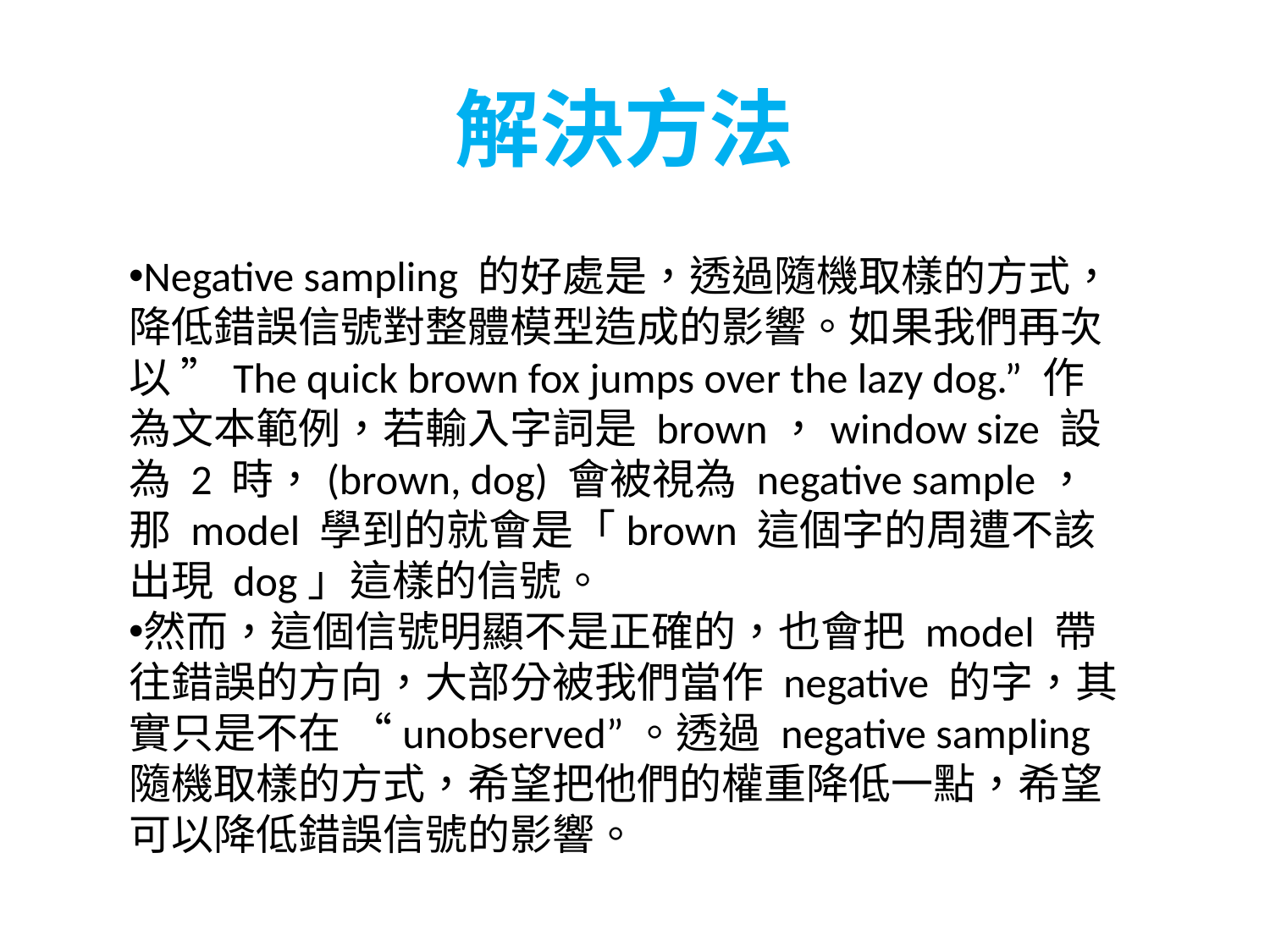

解決方法
Negative sampling 的好處是，透過隨機取樣的方式，降低錯誤信號對整體模型造成的影響。如果我們再次以 ”The quick brown fox jumps over the lazy dog.” 作為文本範例，若輸入字詞是 brown，window size 設為 2 時，(brown, dog) 會被視為 negative sample，那 model 學到的就會是「brown 這個字的周遭不該出現 dog」這樣的信號。
然而，這個信號明顯不是正確的，也會把 model 帶往錯誤的方向，大部分被我們當作 negative 的字，其實只是不在 “unobserved”。透過 negative sampling 隨機取樣的方式，希望把他們的權重降低一點，希望可以降低錯誤信號的影響。